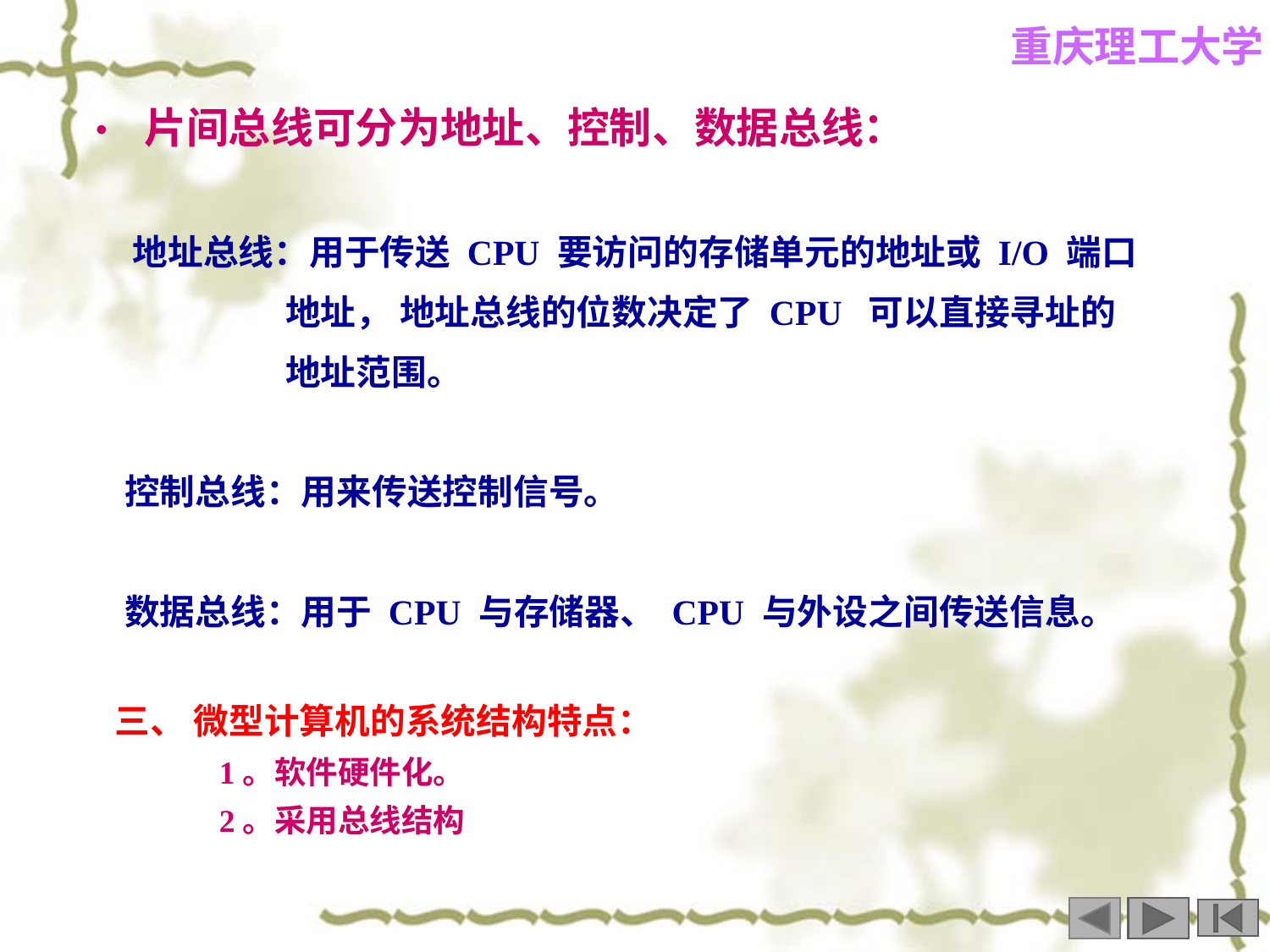

•  片间总线可分为地址、控制、数据总线：

      地址总线：用于传送 CPU 要访问的存储单元的地址或 I/O 端口
                         地址， 地址总线的位数决定了 CPU  可以直接寻址的
                         地址范围。

     控制总线：用来传送控制信号。

     数据总线：用于 CPU 与存储器、 CPU 与外设之间传送信息。
三、 微型计算机的系统结构特点：
             1。软件硬件化。
             2。采用总线结构